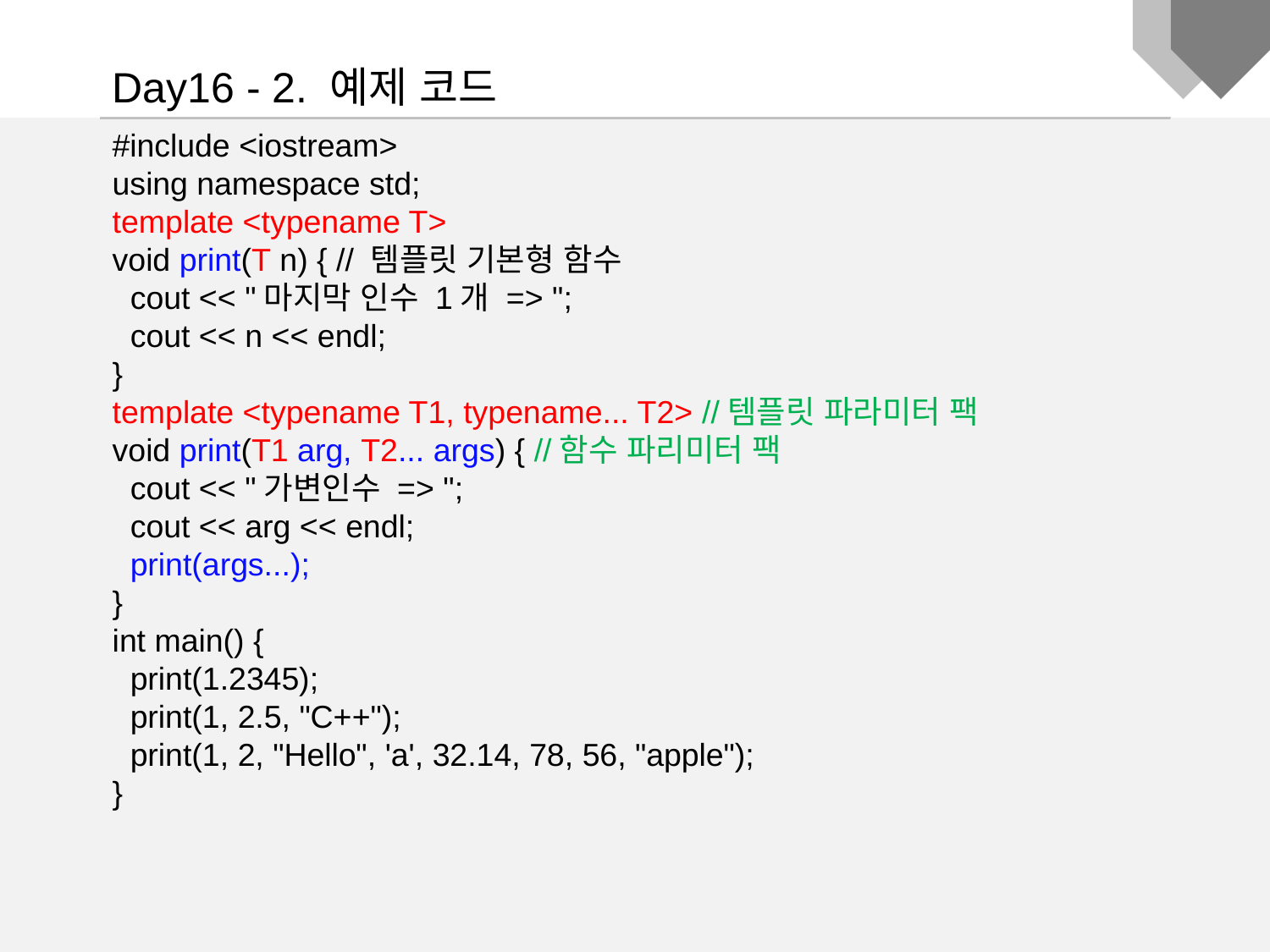

Day16 - 2. 예제 코드
#include <iostream>
using namespace std;
template <typename T>
void print(T n) { // 템플릿 기본형 함수
  cout << "마지막 인수 1개 => ";
  cout << n << endl;
}
template <typename T1, typename... T2> //템플릿 파라미터 팩
void print(T1 arg, T2... args) { //함수 파리미터 팩
  cout << "가변인수 => ";
  cout << arg << endl;
  print(args...);
}
int main() {
  print(1.2345);
  print(1, 2.5, "C++");
  print(1, 2, "Hello", 'a', 32.14, 78, 56, "apple");
}